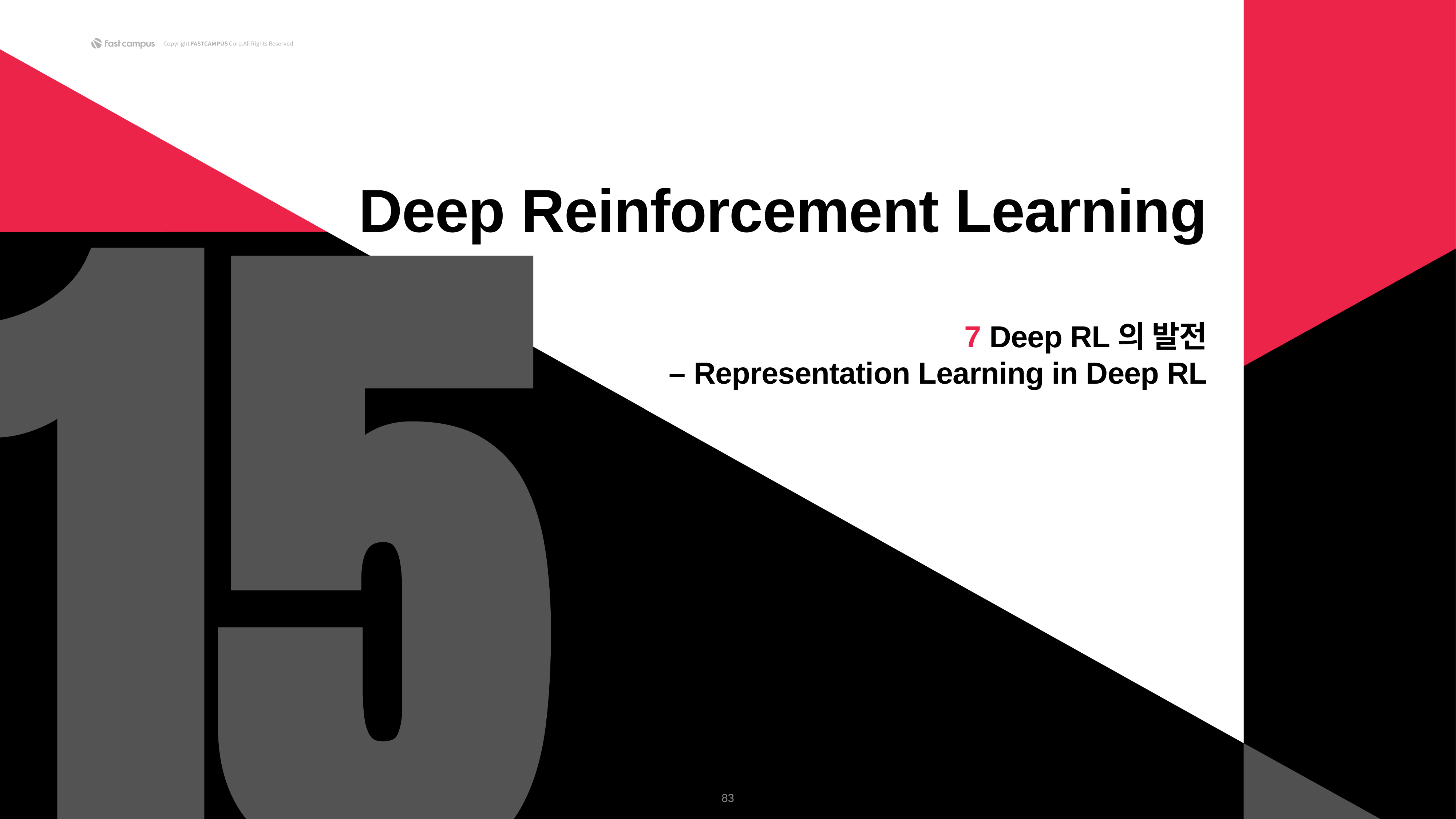

1
5
Deep Reinforcement Learning

7 Deep RL의 발전
– Representation Learning in Deep RL

83